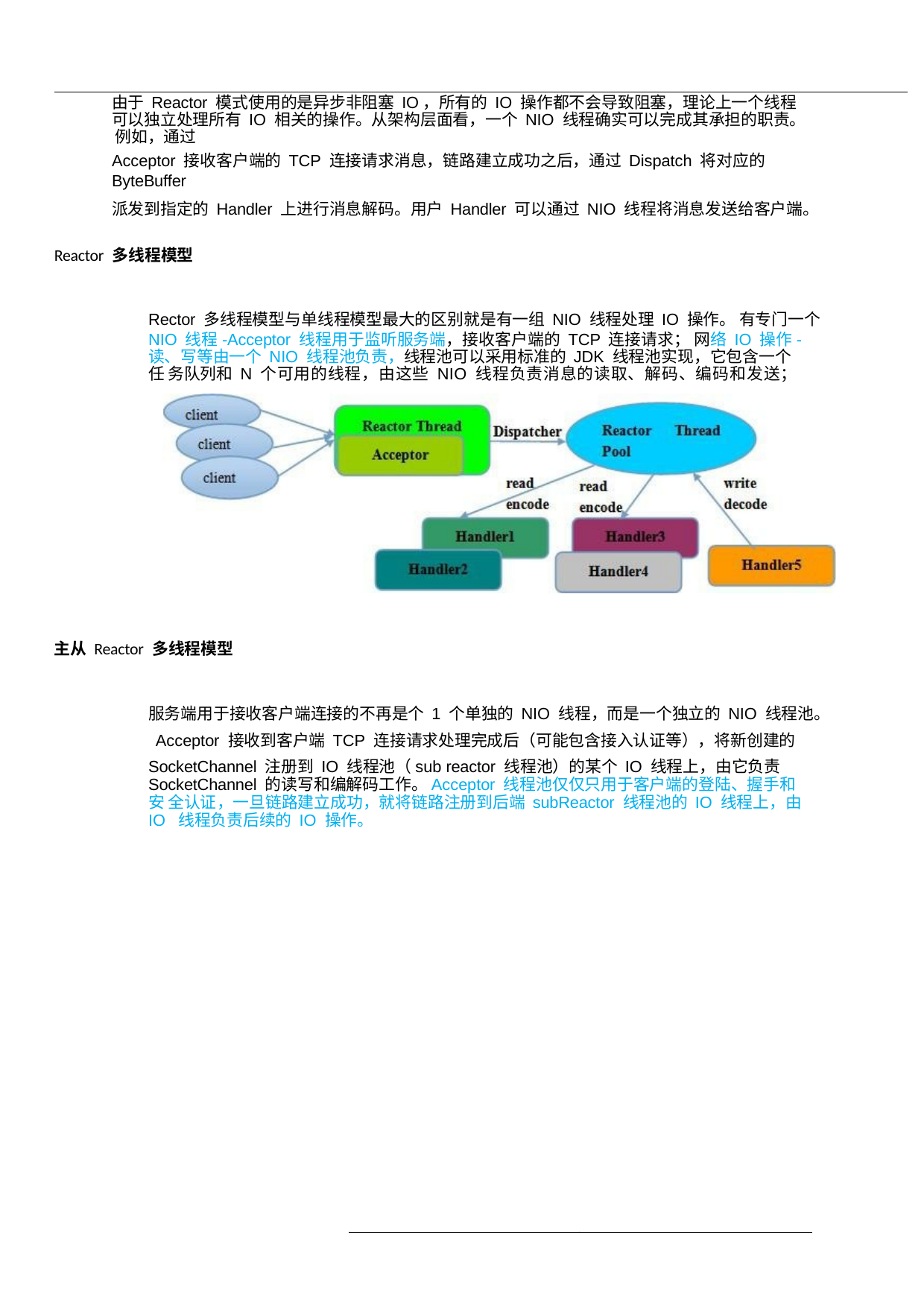

由于 Reactor 模式使用的是异步非阻塞 IO，所有的 IO 操作都不会导致阻塞，理论上一个线程 可以独立处理所有 IO 相关的操作。从架构层面看，一个 NIO 线程确实可以完成其承担的职责。 例如，通过
Acceptor 接收客户端的 TCP 连接请求消息，链路建立成功之后，通过 Dispatch 将对应的 ByteBuffer
派发到指定的 Handler 上进行消息解码。用户 Handler 可以通过 NIO 线程将消息发送给客户端。

Reactor 多线程模型

Rector 多线程模型与单线程模型最大的区别就是有一组 NIO 线程处理 IO 操作。 有专门一个 NIO 线程-Acceptor 线程用于监听服务端，接收客户端的 TCP 连接请求； 网络 IO 操作-
读、写等由一个 NIO 线程池负责，线程池可以采用标准的 JDK 线程池实现，它包含一个任 务队列和 N 个可用的线程，由这些 NIO 线程负责消息的读取、解码、编码和发送；

主从 Reactor 多线程模型

服务端用于接收客户端连接的不再是个 1 个单独的 NIO 线程，而是一个独立的 NIO 线程池。 Acceptor 接收到客户端 TCP 连接请求处理完成后（可能包含接入认证等），将新创建的
SocketChannel 注册到 IO 线程池（sub reactor 线程池）的某个 IO 线程上，由它负责 SocketChannel 的读写和编解码工作。Acceptor 线程池仅仅只用于客户端的登陆、握手和安 全认证，一旦链路建立成功，就将链路注册到后端 subReactor 线程池的 IO 线程上，由 IO  线程负责后续的 IO 操作。